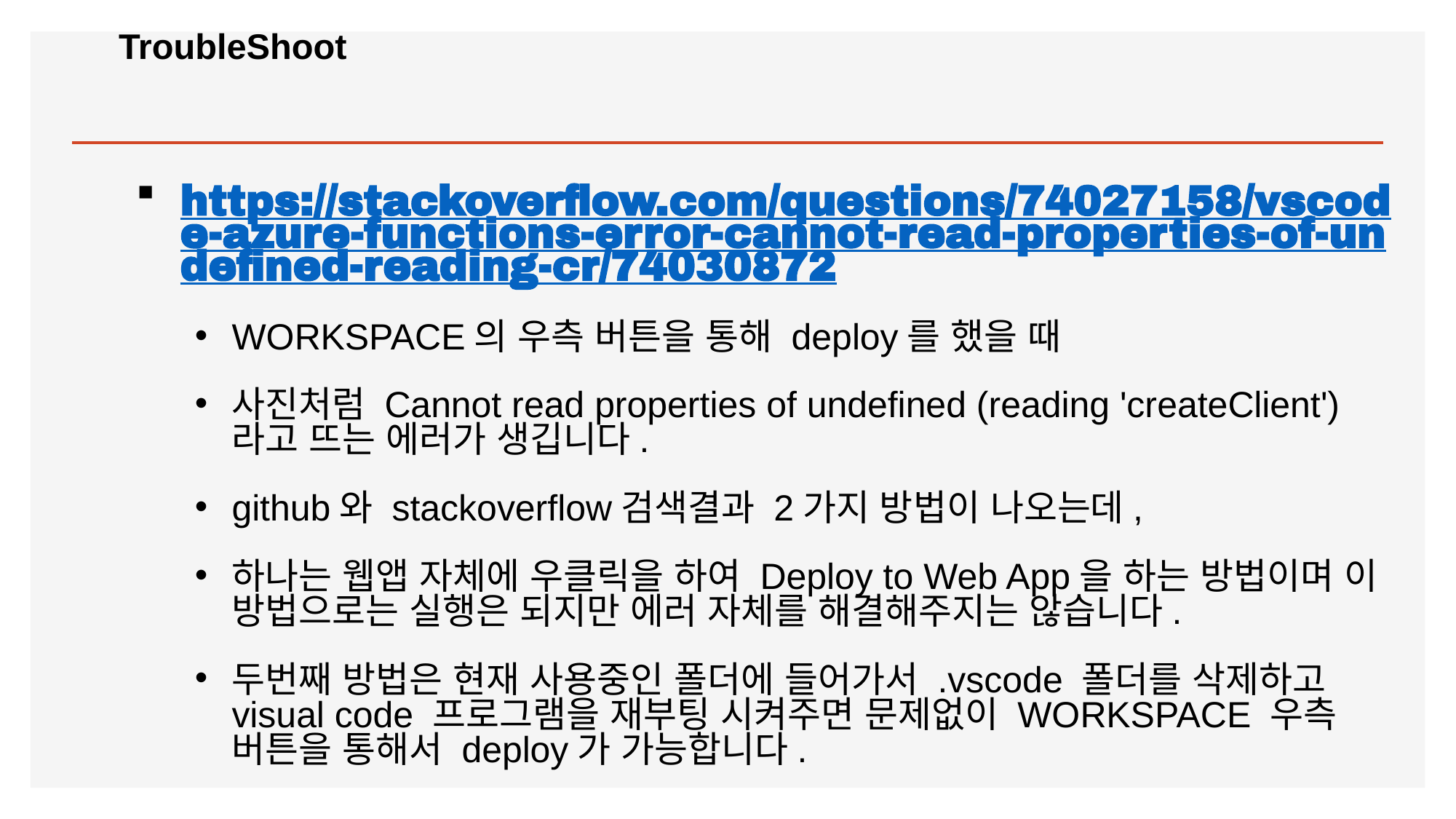

# TroubleShoot
https://stackoverflow.com/questions/74027158/vscode-azure-functions-error-cannot-read-properties-of-undefined-reading-cr/74030872
WORKSPACE의 우측 버튼을 통해 deploy를 했을 때
사진처럼 Cannot read properties of undefined (reading 'createClient')라고 뜨는 에러가 생깁니다.
github와 stackoverflow검색결과 2가지 방법이 나오는데,
하나는 웹앱 자체에 우클릭을 하여 Deploy to Web App을 하는 방법이며 이 방법으로는 실행은 되지만 에러 자체를 해결해주지는 않습니다.
두번째 방법은 현재 사용중인 폴더에 들어가서 .vscode 폴더를 삭제하고 visual code 프로그램을 재부팅 시켜주면 문제없이 WORKSPACE 우측 버튼을 통해서 deploy가 가능합니다.